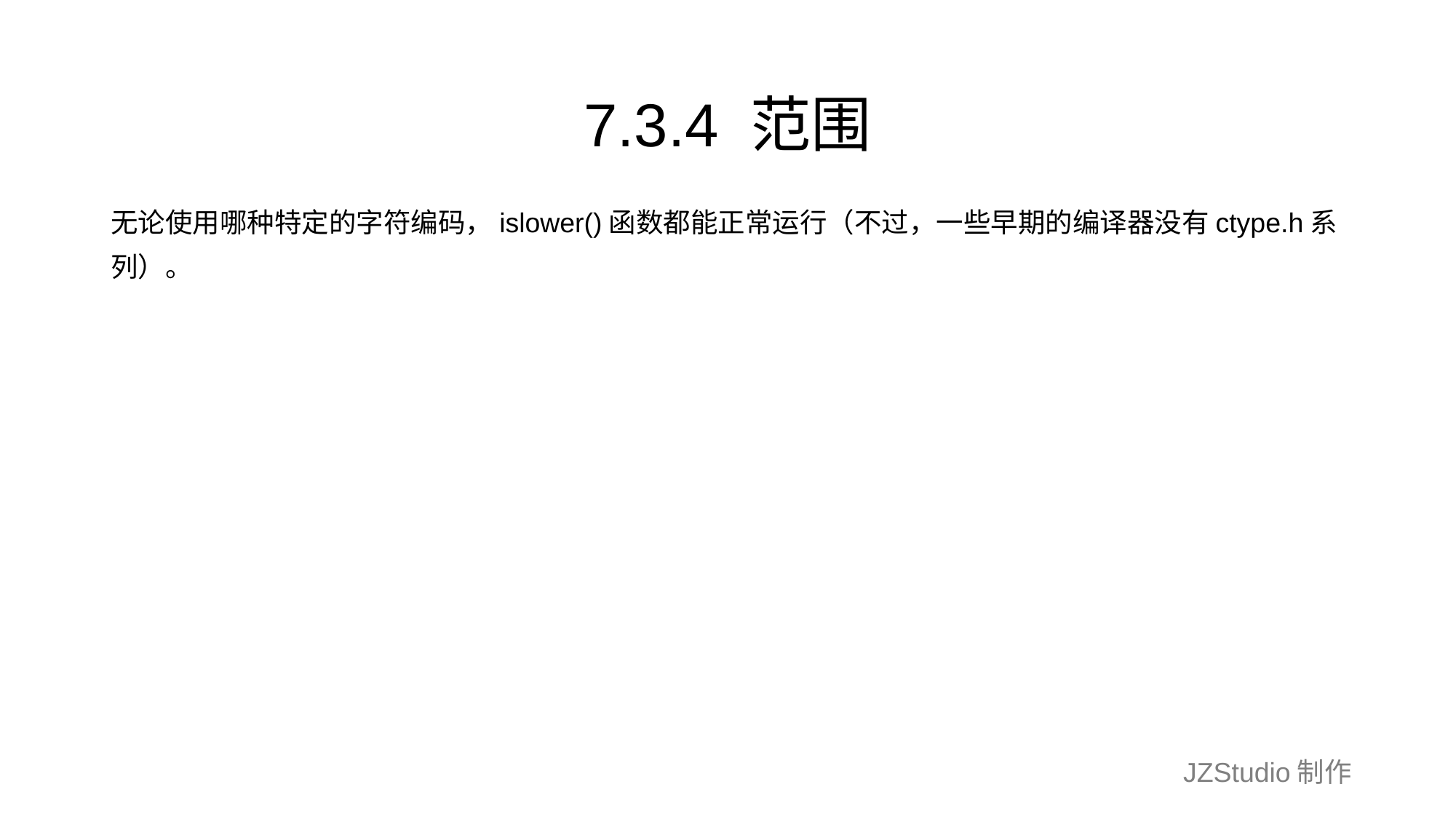

# 7.3.4 范围
无论使用哪种特定的字符编码，islower()函数都能正常运行（不过，一些早期的编译器没有ctype.h系
列）。